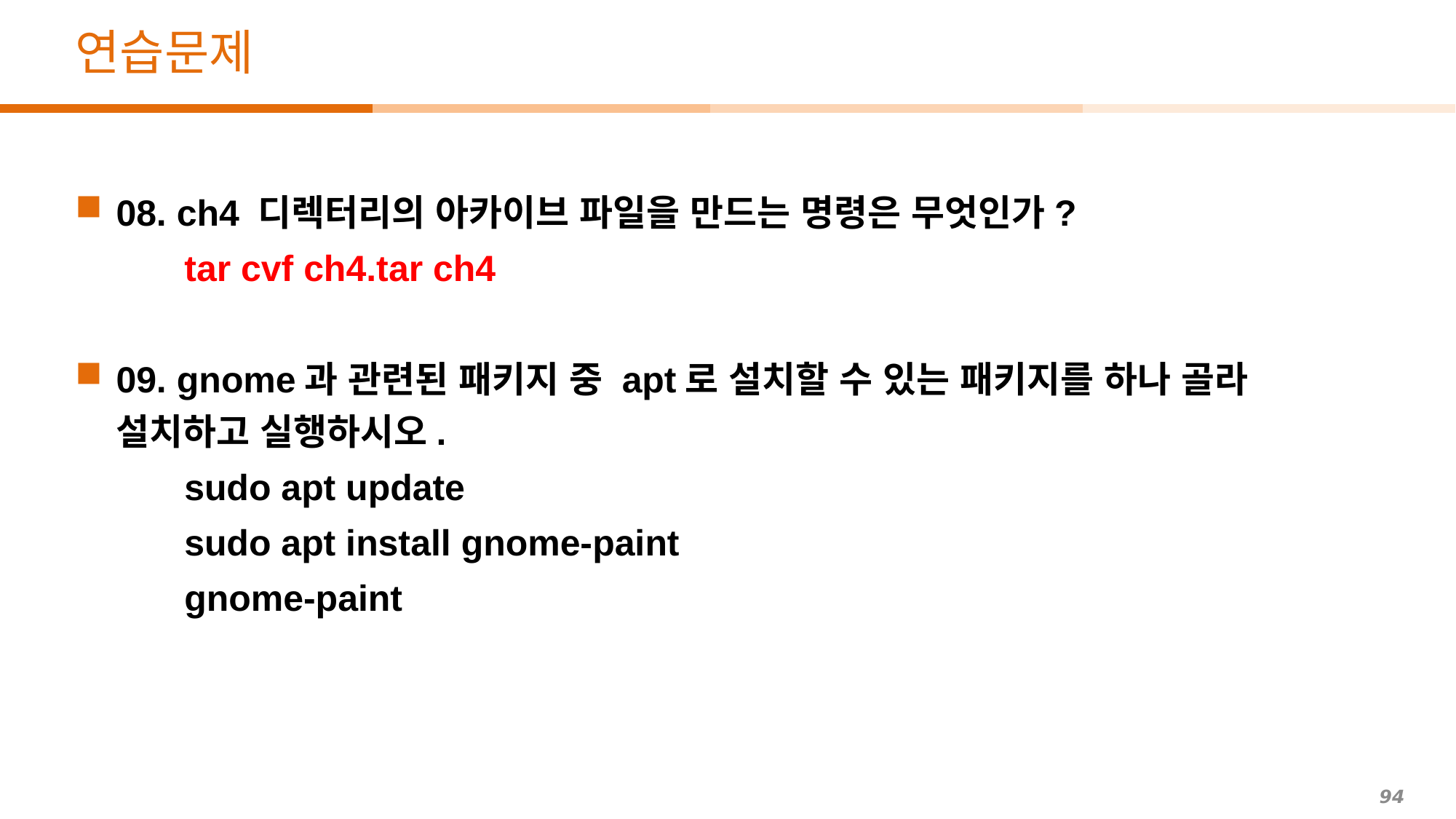

# 연습문제

08. ch4 디렉터리의 아카이브 파일을 만드는 명령은 무엇인가?
 	tar cvf ch4.tar ch4

09. gnome과 관련된 패키지 중 apt로 설치할 수 있는 패키지를 하나 골라 설치하고 실행하시오.
     	sudo apt update
	sudo apt install gnome-paint
	gnome-paint